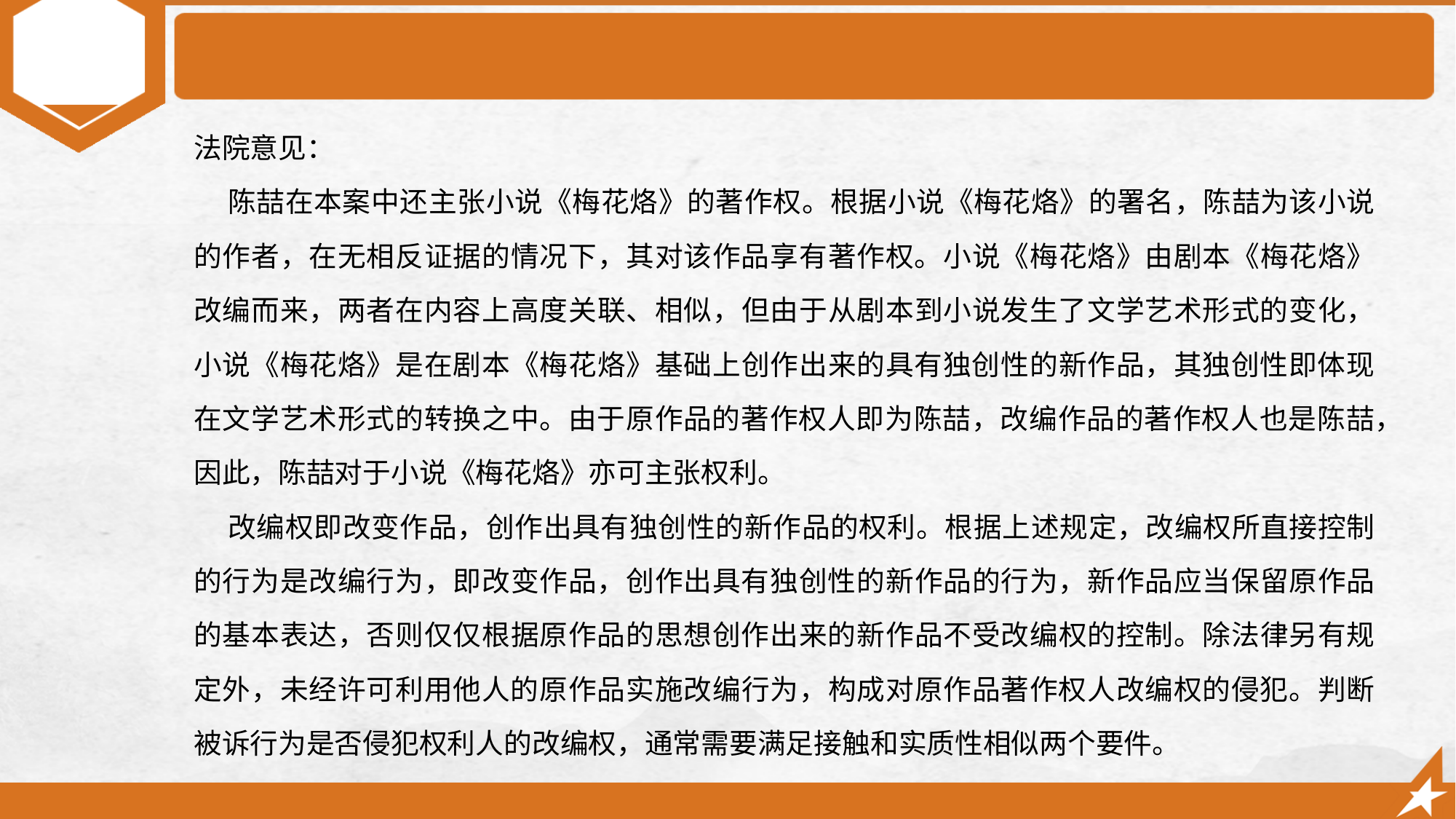

法院意见：
    陈喆在本案中还主张小说《梅花烙》的著作权。根据小说《梅花烙》的署名，陈喆为该小说的作者，在无相反证据的情况下，其对该作品享有著作权。小说《梅花烙》由剧本《梅花烙》改编而来，两者在内容上高度关联、相似，但由于从剧本到小说发生了文学艺术形式的变化，小说《梅花烙》是在剧本《梅花烙》基础上创作出来的具有独创性的新作品，其独创性即体现在文学艺术形式的转换之中。由于原作品的著作权人即为陈喆，改编作品的著作权人也是陈喆，因此，陈喆对于小说《梅花烙》亦可主张权利。
    改编权即改变作品，创作出具有独创性的新作品的权利。根据上述规定，改编权所直接控制的行为是改编行为，即改变作品，创作出具有独创性的新作品的行为，新作品应当保留原作品的基本表达，否则仅仅根据原作品的思想创作出来的新作品不受改编权的控制。除法律另有规定外，未经许可利用他人的原作品实施改编行为，构成对原作品著作权人改编权的侵犯。判断被诉行为是否侵犯权利人的改编权，通常需要满足接触和实质性相似两个要件。